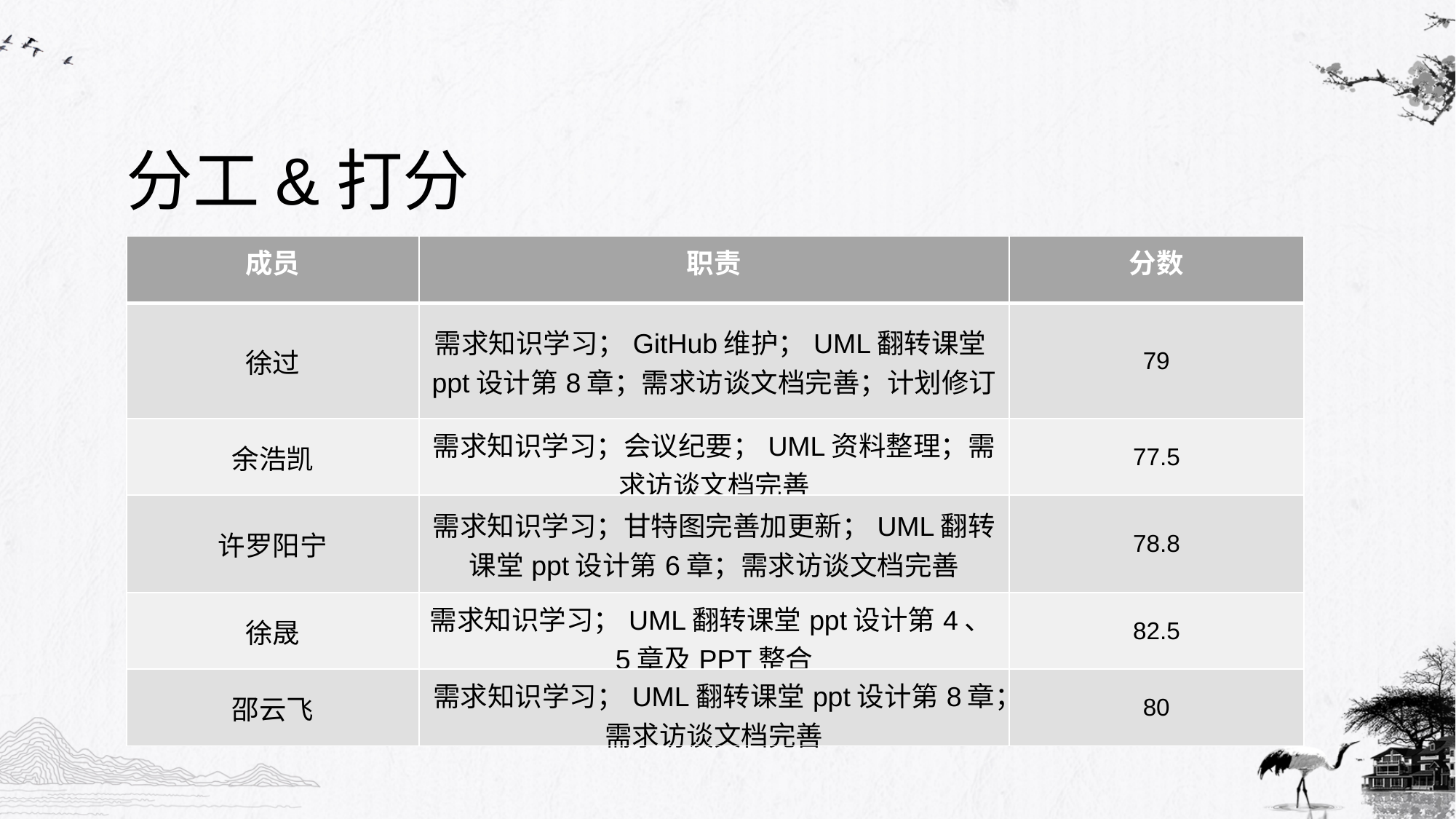

分工&打分
| 成员 | 职责 | 分数 |
| --- | --- | --- |
| 徐过 | 需求知识学习；GitHub维护；UML翻转课堂ppt设计第8章；需求访谈文档完善；计划修订 | 79 |
| 余浩凯 | 需求知识学习；会议纪要；UML资料整理；需求访谈文档完善 | 77.5 |
| 许罗阳宁 | 需求知识学习；甘特图完善加更新；UML翻转课堂ppt设计第6章；需求访谈文档完善 | 78.8 |
| 徐晟 | 需求知识学习；UML翻转课堂ppt设计第4、5章及PPT整合 | 82.5 |
| 邵云飞 | 需求知识学习；UML翻转课堂ppt设计第8章；需求访谈文档完善 | 80 |